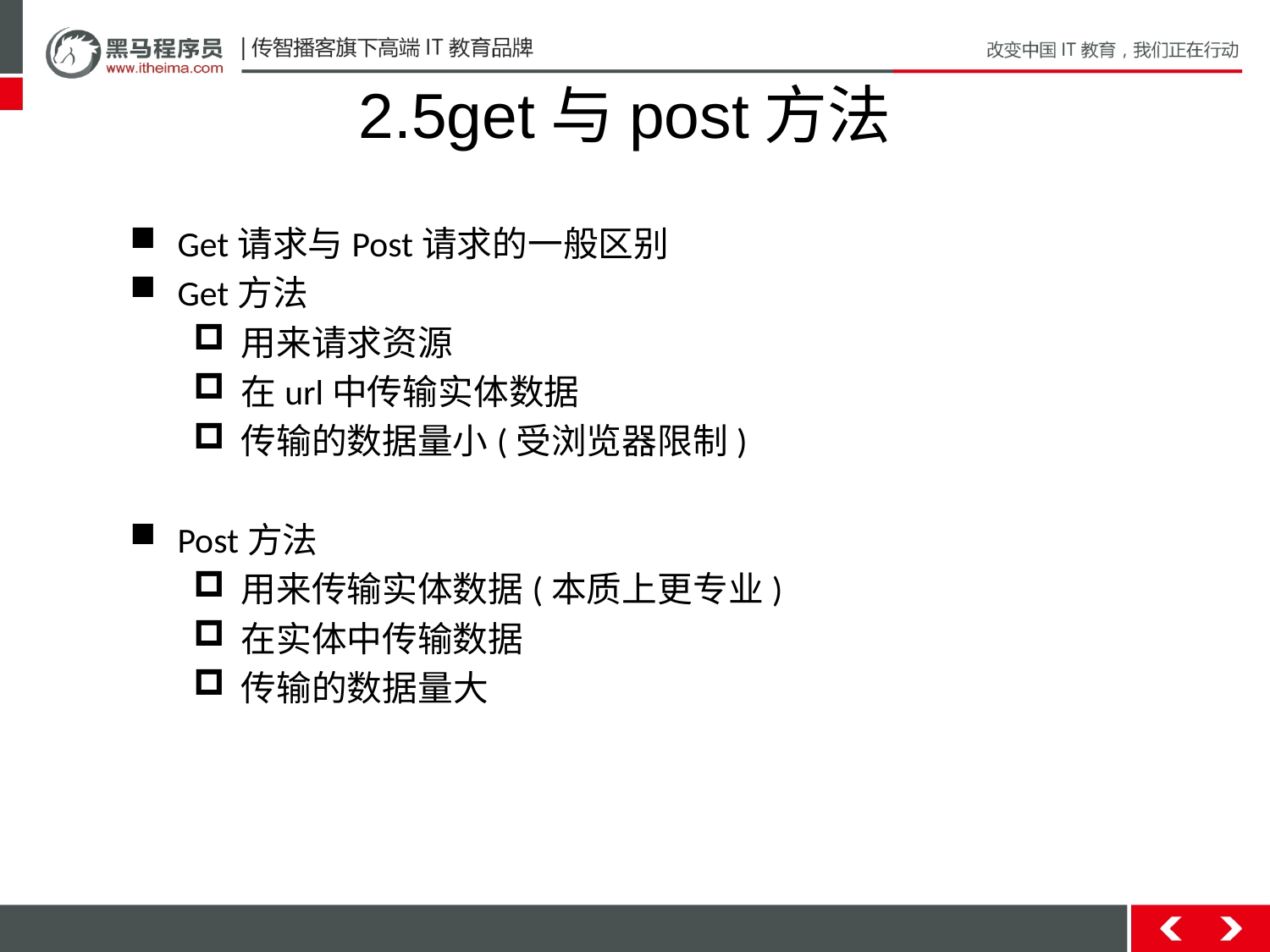

# 2.5get与post方法
Get请求与Post请求的一般区别
Get方法
用来请求资源
在url中传输实体数据
传输的数据量小(受浏览器限制)

Post方法
用来传输实体数据(本质上更专业)
在实体中传输数据
传输的数据量大